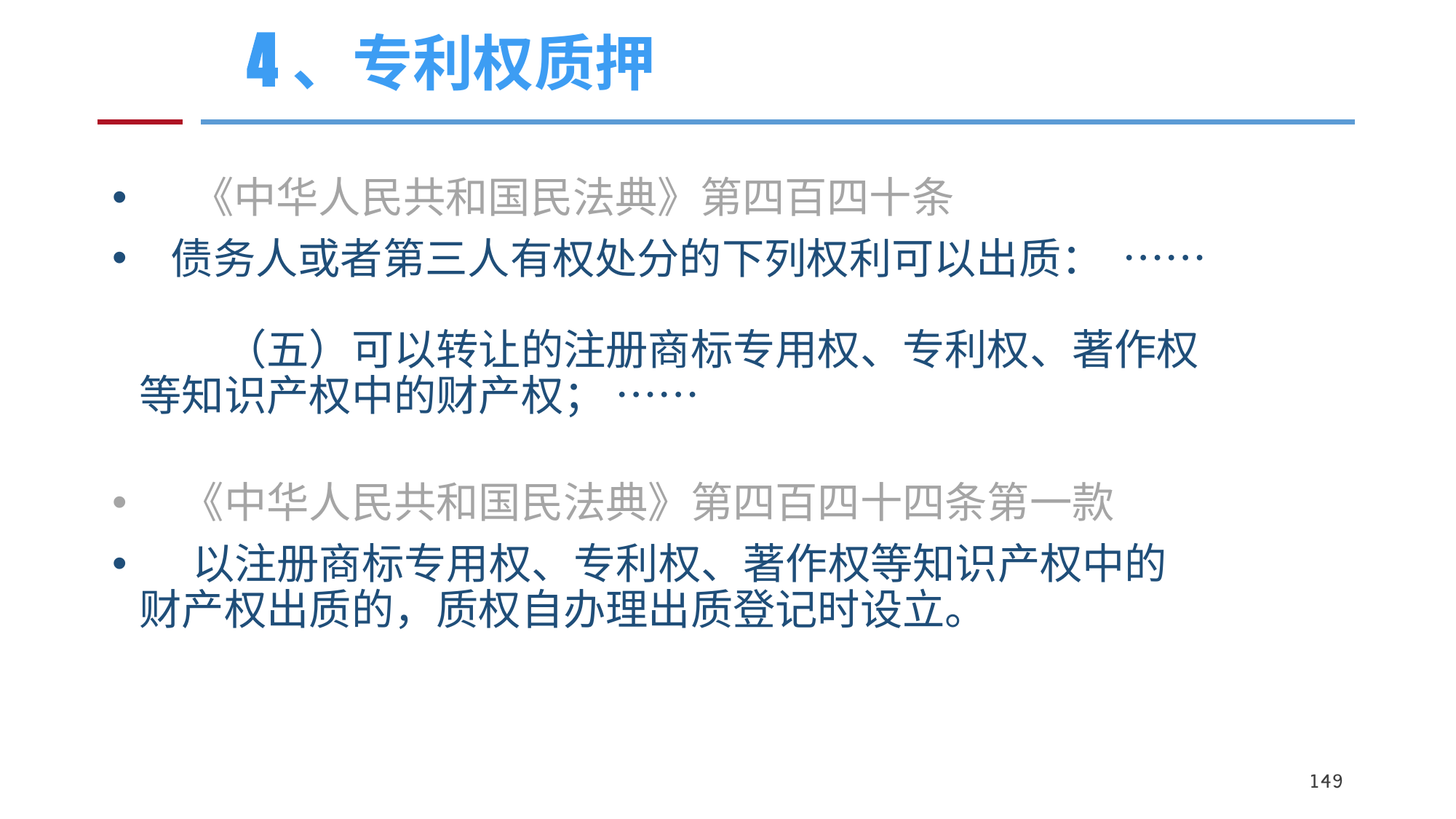

# 4、专利权质押
　 《中华人民共和国民法典》第四百四十条
 债务人或者第三人有权处分的下列权利可以出质：  …… 
　　（五）可以转让的注册商标专用权、专利权、著作权等知识产权中的财产权； ……
　《中华人民共和国民法典》第四百四十四条第一款
  以注册商标专用权、专利权、著作权等知识产权中的财产权出质的，质权自办理出质登记时设立。
149